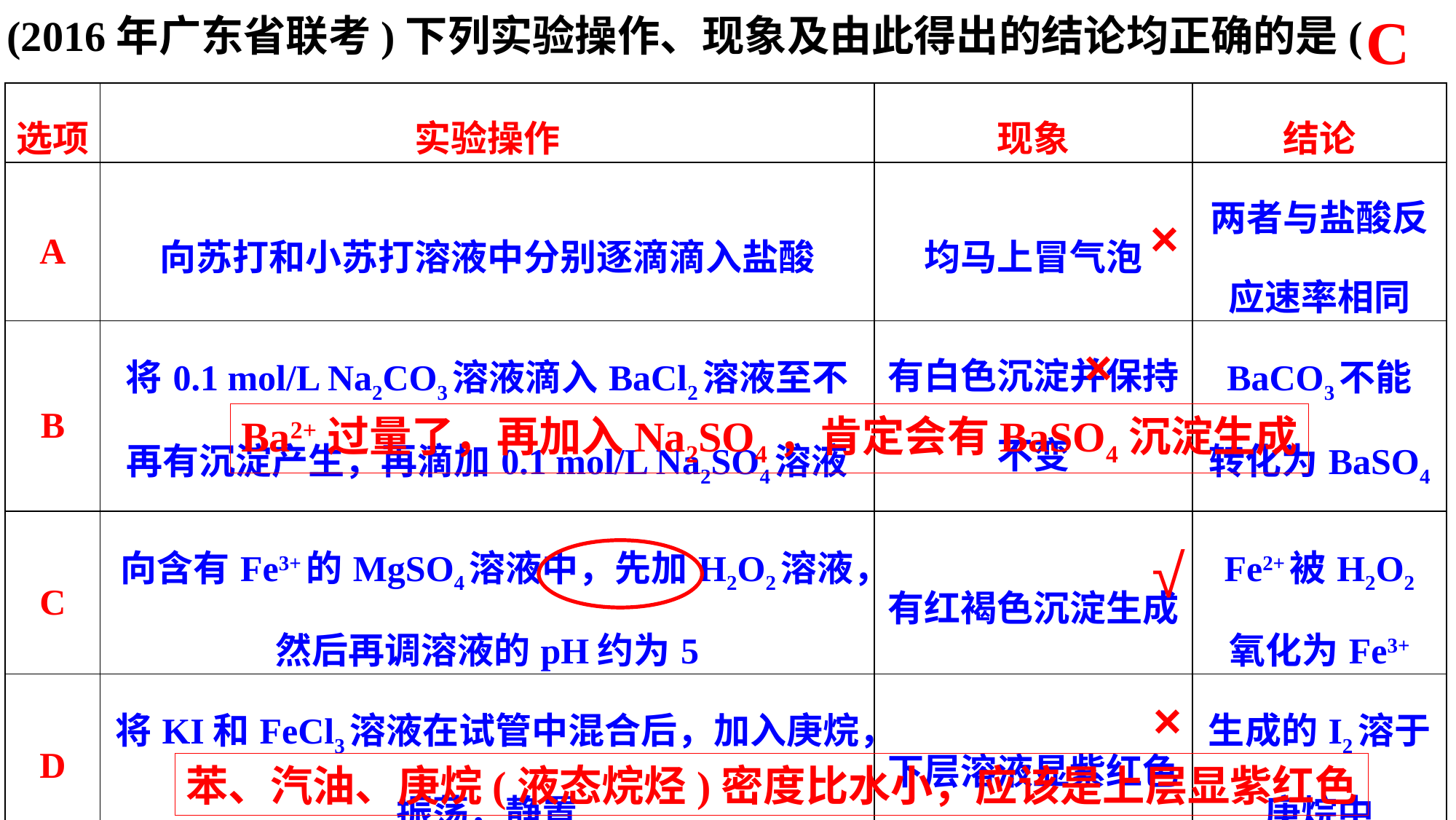

C
(2016年广东省联考)下列实验操作、现象及由此得出的结论均正确的是(         )
| 选项 | 实验操作 | 现象 | 结论 |
| --- | --- | --- | --- |
| A | 向苏打和小苏打溶液中分别逐滴滴入盐酸 | 均马上冒气泡 | 两者与盐酸反应速率相同 |
| B | 将0.1 mol/L Na2CO3溶液滴入BaCl2溶液至不再有沉淀产生，再滴加0.1 mol/L Na2SO4溶液 | 有白色沉淀并保持不变 | BaCO3不能 转化为BaSO4 |
| C | 向含有Fe3+的MgSO4溶液中，先加H2O2溶液，然后再调溶液的pH约为5 | 有红褐色沉淀生成 | Fe2+被H2O2 氧化为Fe3+ |
| D | 将KI和FeCl3溶液在试管中混合后，加入庚烷，振荡，静置 | 下层溶液显紫红色 | 生成的I2溶于庚烷中 |
×
×
Ba2+过量了，再加入Na2SO4，肯定会有BaSO4沉淀生成
√

×
苯、汽油、庚烷(液态烷烃)密度比水小，应该是上层显紫红色